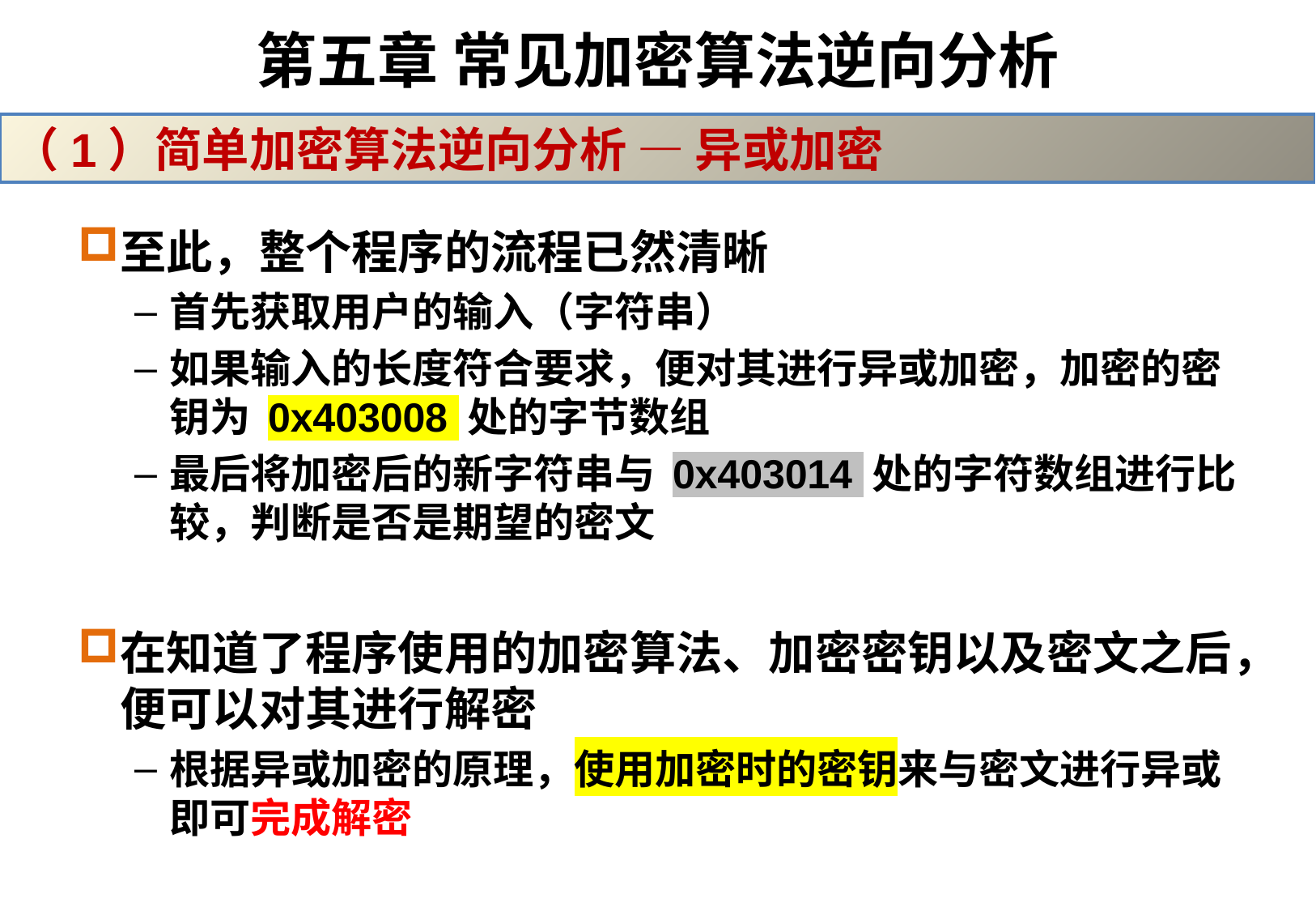

# 第五章 常见加密算法逆向分析
（1）简单加密算法逆向分析 — 异或加密
至此，整个程序的流程已然清晰
首先获取用户的输入（字符串）
如果输入的长度符合要求，便对其进行异或加密，加密的密钥为 0x403008 处的字节数组
最后将加密后的新字符串与 0x403014 处的字符数组进行比较，判断是否是期望的密文

在知道了程序使用的加密算法、加密密钥以及密文之后，便可以对其进行解密
根据异或加密的原理，使用加密时的密钥来与密文进行异或即可完成解密